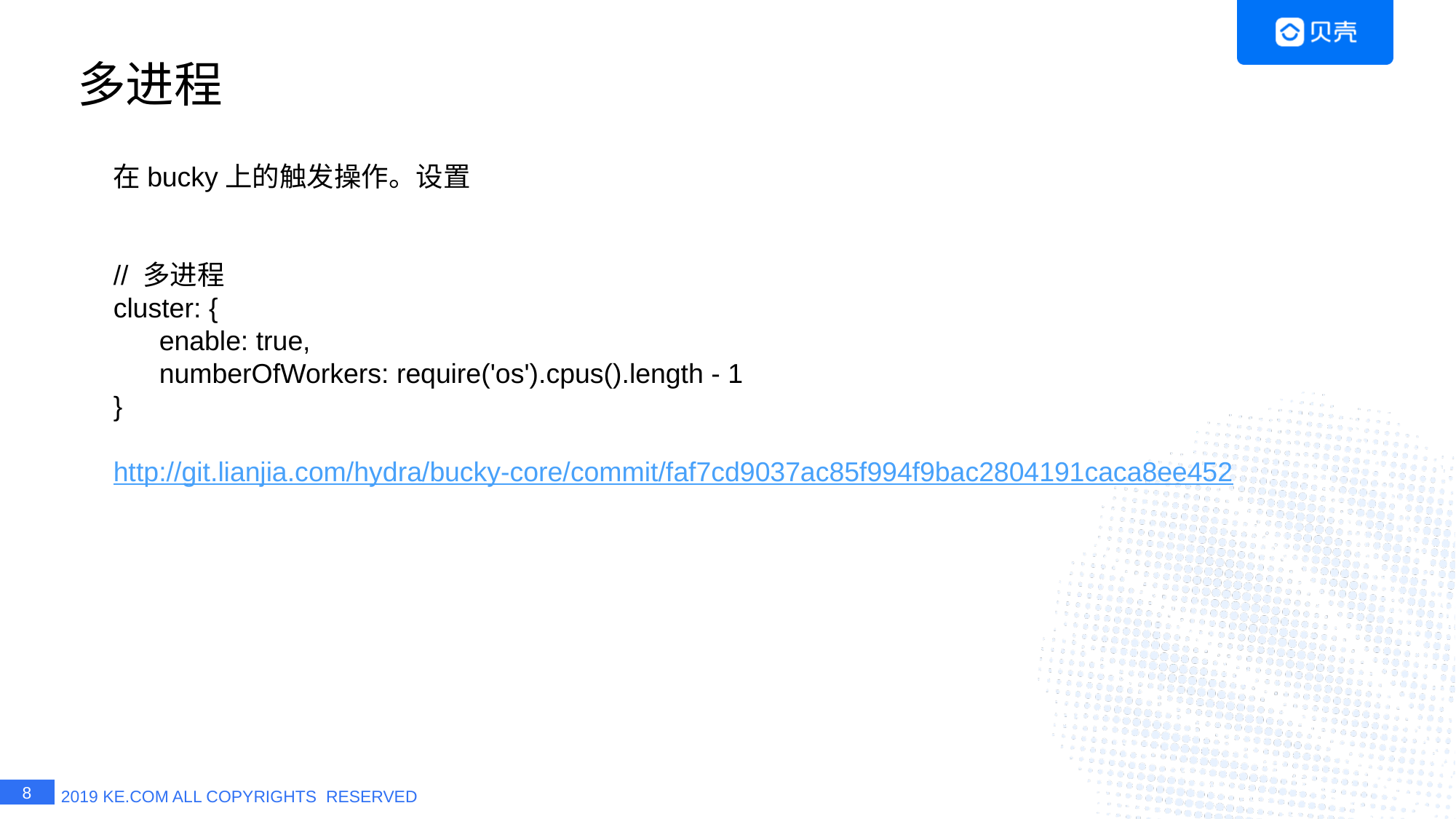

# 多进程

在bucky上的触发操作。设置

// 多进程
cluster: {
      enable: true,
      numberOfWorkers: require('os').cpus().length - 1
}

http://git.lianjia.com/hydra/bucky-core/commit/faf7cd9037ac85f994f9bac2804191caca8ee452